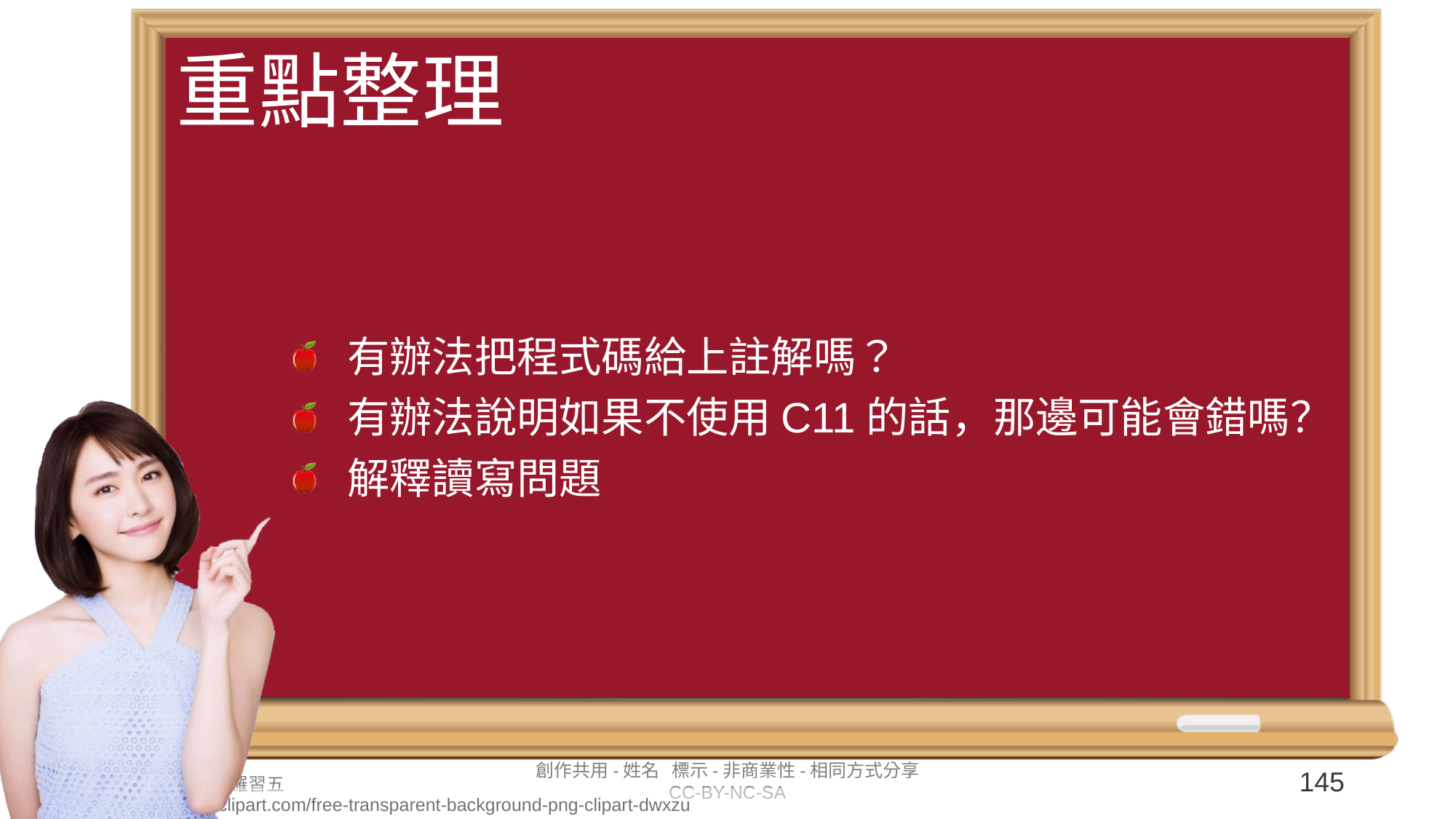

有辦法把程式碼給上註解嗎？
有辦法說明如果不使用C11的話，那邊可能會錯嗎？
解釋讀寫問題